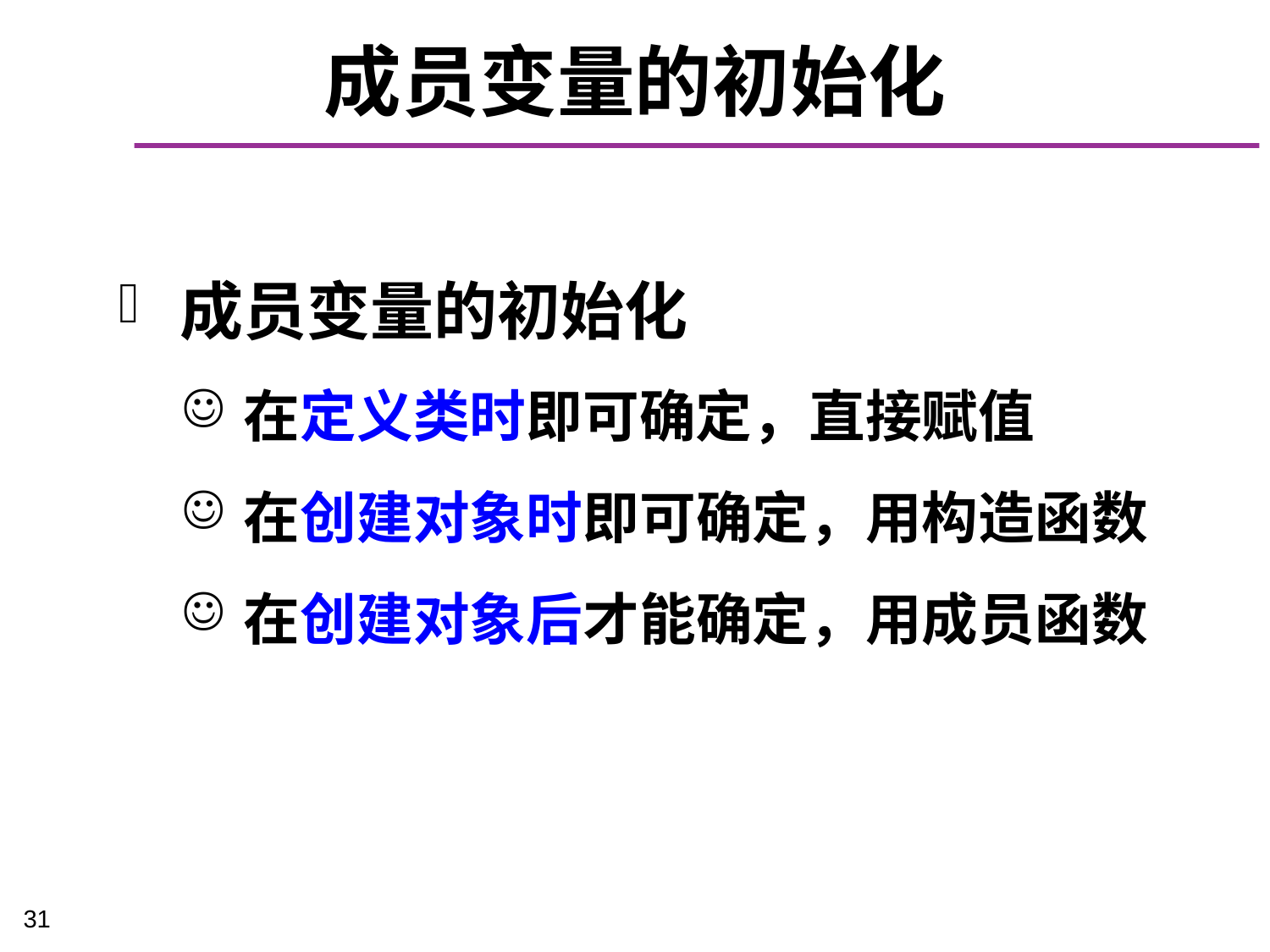

# 成员变量的初始化
成员变量的初始化
在定义类时即可确定，直接赋值
在创建对象时即可确定，用构造函数
在创建对象后才能确定，用成员函数
31